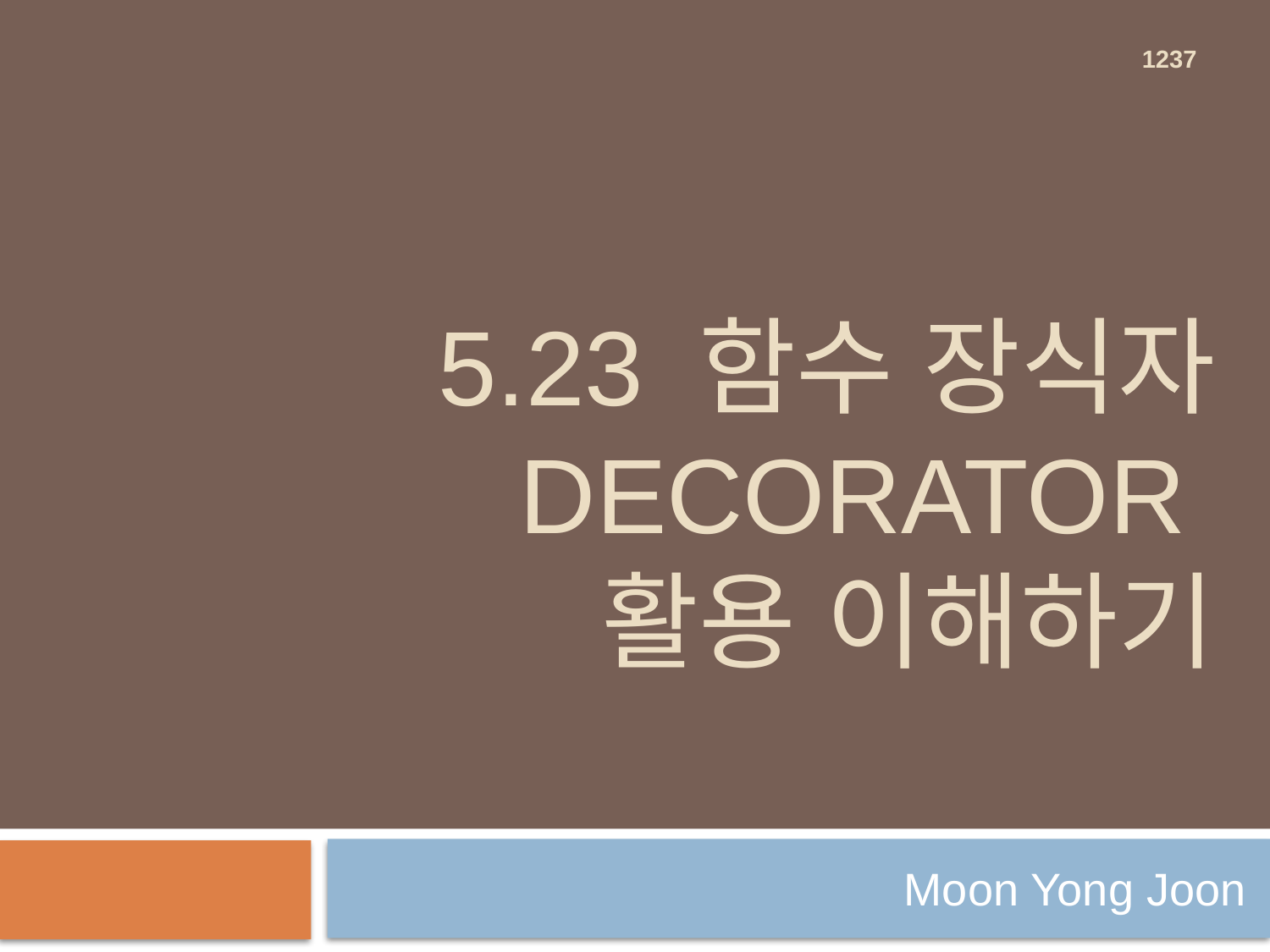

1237
# 5.23 함수 장식자 Decorator 활용 이해하기
Moon Yong Joon